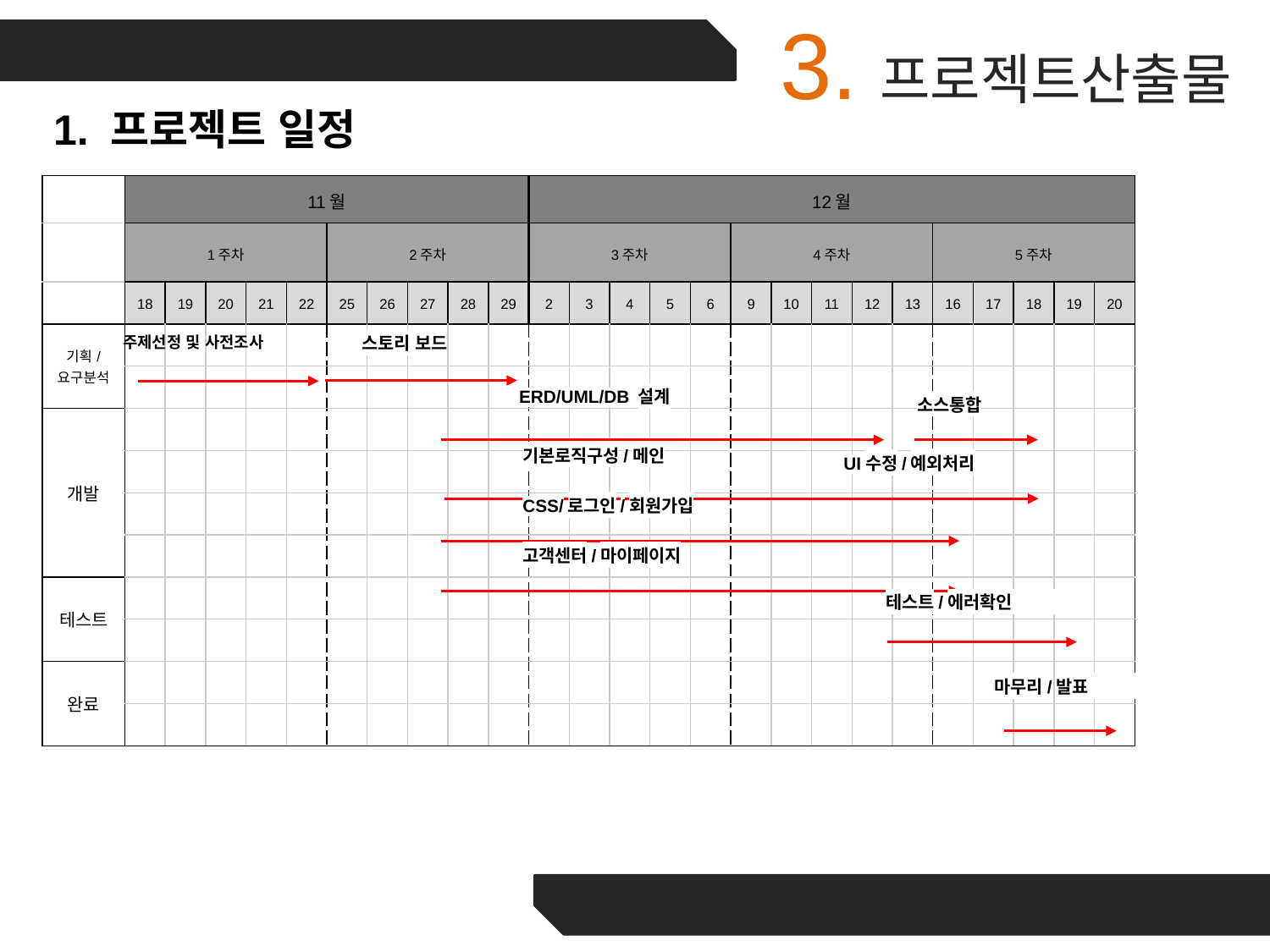

3.프로젝트산출물

1. 프로젝트 일정
|  | 11월 |  |  |  |  |  |  |  |  |  | 12월 |  |  |  |  |  |  |  |  |  |  |  |  |  |  |
| --- | --- | --- | --- | --- | --- | --- | --- | --- | --- | --- | --- | --- | --- | --- | --- | --- | --- | --- | --- | --- | --- | --- | --- | --- | --- |
|  | 1주차 |  |  |  |  | 2주차 |  |  |  |  | 3주차 |  |  |  |  | 4주차 |  |  |  |  | 5주차 |  |  |  |  |
|  | 18 | 19 | 20 | 21 | 22 | 25 | 26 | 27 | 28 | 29 | 2 | 3 | 4 | 5 | 6 | 9 | 10 | 11 | 12 | 13 | 16 | 17 | 18 | 19 | 20 |
| 기획/ 요구분석 |  |  |  |  |  |  |  |  |  |  |  |  |  |  |  |  |  |  |  |  |  |  |  |  |  |
|  |  |  |  |  |  |  |  |  |  |  |  |  |  |  |  |  |  |  |  |  |  |  |  |  |  |
| 개발 |  |  |  |  |  |  |  |  |  |  |  |  |  |  |  |  |  |  |  |  |  |  |  |  |  |
|  |  |  |  |  |  |  |  |  |  |  |  |  |  |  |  |  |  |  |  |  |  |  |  |  |  |
|  |  |  |  |  |  |  |  |  |  |  |  |  |  |  |  |  |  |  |  |  |  |  |  |  |  |
|  |  |  |  |  |  |  |  |  |  |  |  |  |  |  |  |  |  |  |  |  |  |  |  |  |  |
| 테스트 |  |  |  |  |  |  |  |  |  |  |  |  |  |  |  |  |  |  |  |  |  |  |  |  |  |
|  |  |  |  |  |  |  |  |  |  |  |  |  |  |  |  |  |  |  |  |  |  |  |  |  |  |
| 완료 |  |  |  |  |  |  |  |  |  |  |  |  |  |  |  |  |  |  |  |  |  |  |  |  |  |
|  |  |  |  |  |  |  |  |  |  |  |  |  |  |  |  |  |  |  |  |  |  |  |  |  |  |
주제선정 및 사전조사
스토리 보드
ERD/UML/DB 설계
소스통합
기본로직구성/메인
UI수정/예외처리
CSS/로그인/회원가입
고객센터/마이페이지
테스트/에러확인
마무리/발표